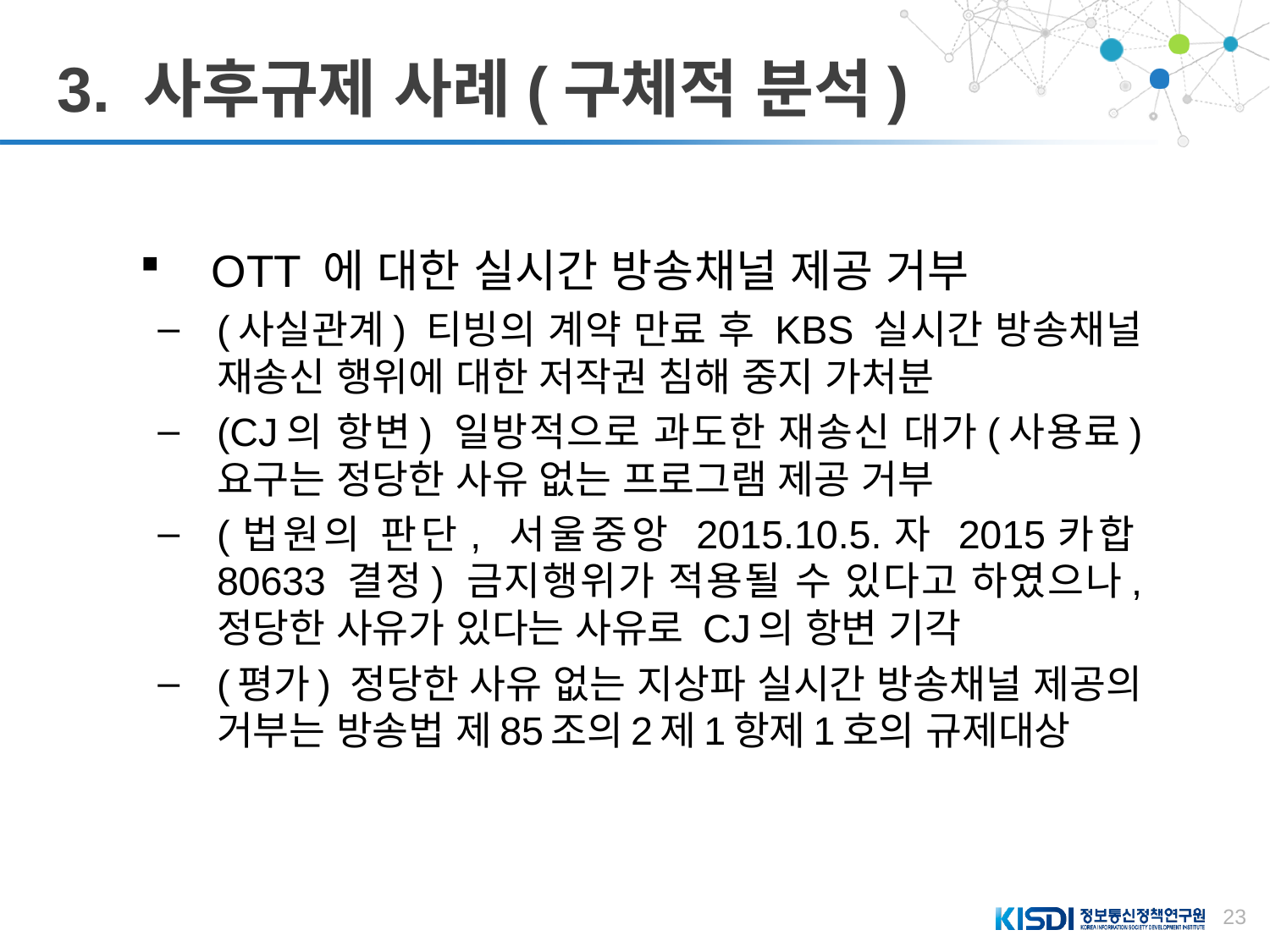

# 3. 사후규제 사례(구체적 분석)
OTT 에 대한 실시간 방송채널 제공 거부
(사실관계) 티빙의 계약 만료 후 KBS 실시간 방송채널 재송신 행위에 대한 저작권 침해 중지 가처분
(CJ의 항변) 일방적으로 과도한 재송신 대가(사용료) 요구는 정당한 사유 없는 프로그램 제공 거부
(법원의 판단, 서울중앙 2015.10.5.자 2015카합80633 결정) 금지행위가 적용될 수 있다고 하였으나, 정당한 사유가 있다는 사유로 CJ의 항변 기각
(평가) 정당한 사유 없는 지상파 실시간 방송채널 제공의 거부는 방송법 제85조의2제1항제1호의 규제대상

23